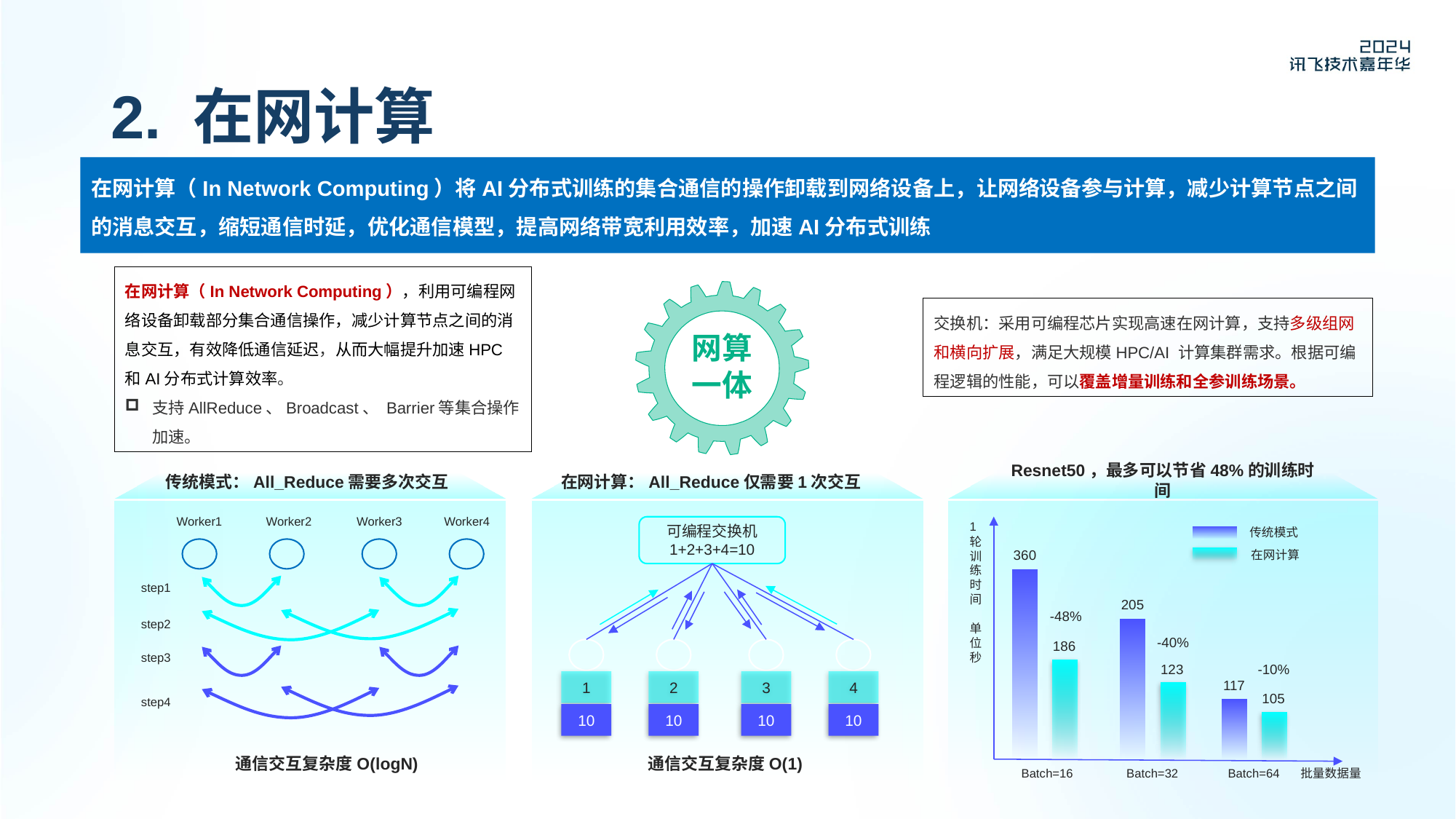

# 2. 在网计算
在网计算（In Network Computing）将AI分布式训练的集合通信的操作卸载到网络设备上，让网络设备参与计算，减少计算节点之间的消息交互，缩短通信时延，优化通信模型，提高网络带宽利用效率，加速AI分布式训练
在网计算（In Network Computing），利用可编程网络设备卸载部分集合通信操作，减少计算节点之间的消息交互，有效降低通信延迟，从而大幅提升加速HPC和AI分布式计算效率。
支持AllReduce、Broadcast、 Barrier等集合操作加速。

交换机：采用可编程芯片实现高速在网计算，支持多级组网和横向扩展，满足大规模HPC/AI 计算集群需求。根据可编程逻辑的性能，可以覆盖增量训练和全参训练场景。
网算
一体
传统模式：All_Reduce需要多次交互
在网计算：All_Reduce仅需要1次交互
Resnet50，最多可以节省48%的训练时间

Worker1
Worker2
Worker3
Worker4
1轮训练时间

单位
秒
可编程交换机
1+2+3+4=10
传统模式

360
在网计算

step1

205
-48%

step2

-40%
186

step3

123
-10%

1
2
3
4
117

105

step4

10
10
10
10

通信交互复杂度O(logN)
通信交互复杂度O(1)
Batch=16
Batch=32
Batch=64
批量数据量